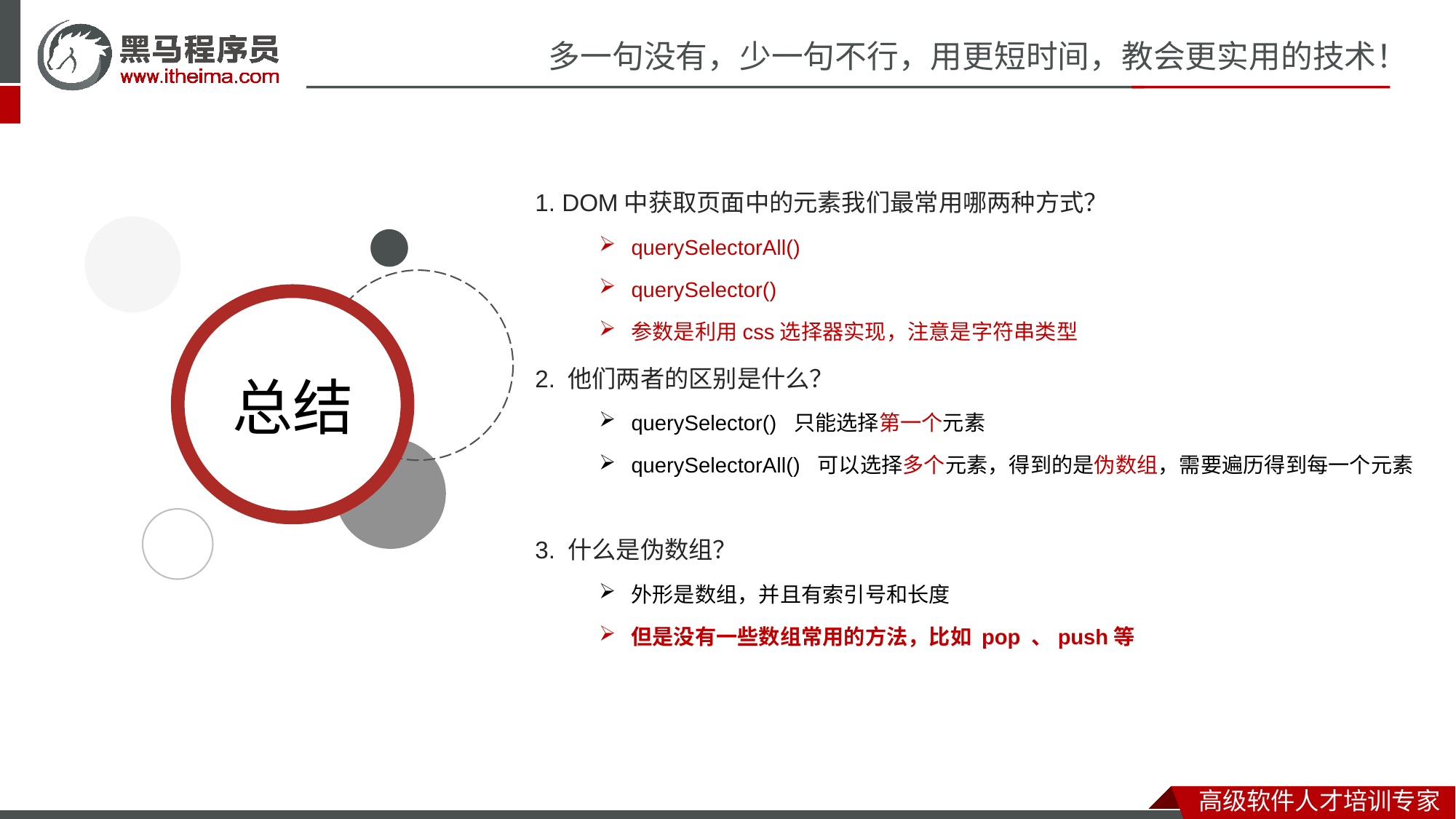

1. DOM中获取页面中的元素我们最常用哪两种方式？
querySelectorAll()
querySelector()
参数是利用css选择器实现，注意是字符串类型
2. 他们两者的区别是什么？
querySelector()  只能选择第一个元素
querySelectorAll()  可以选择多个元素，得到的是伪数组，需要遍历得到每一个元素
3. 什么是伪数组？
外形是数组，并且有索引号和长度
但是没有一些数组常用的方法，比如 pop 、push等